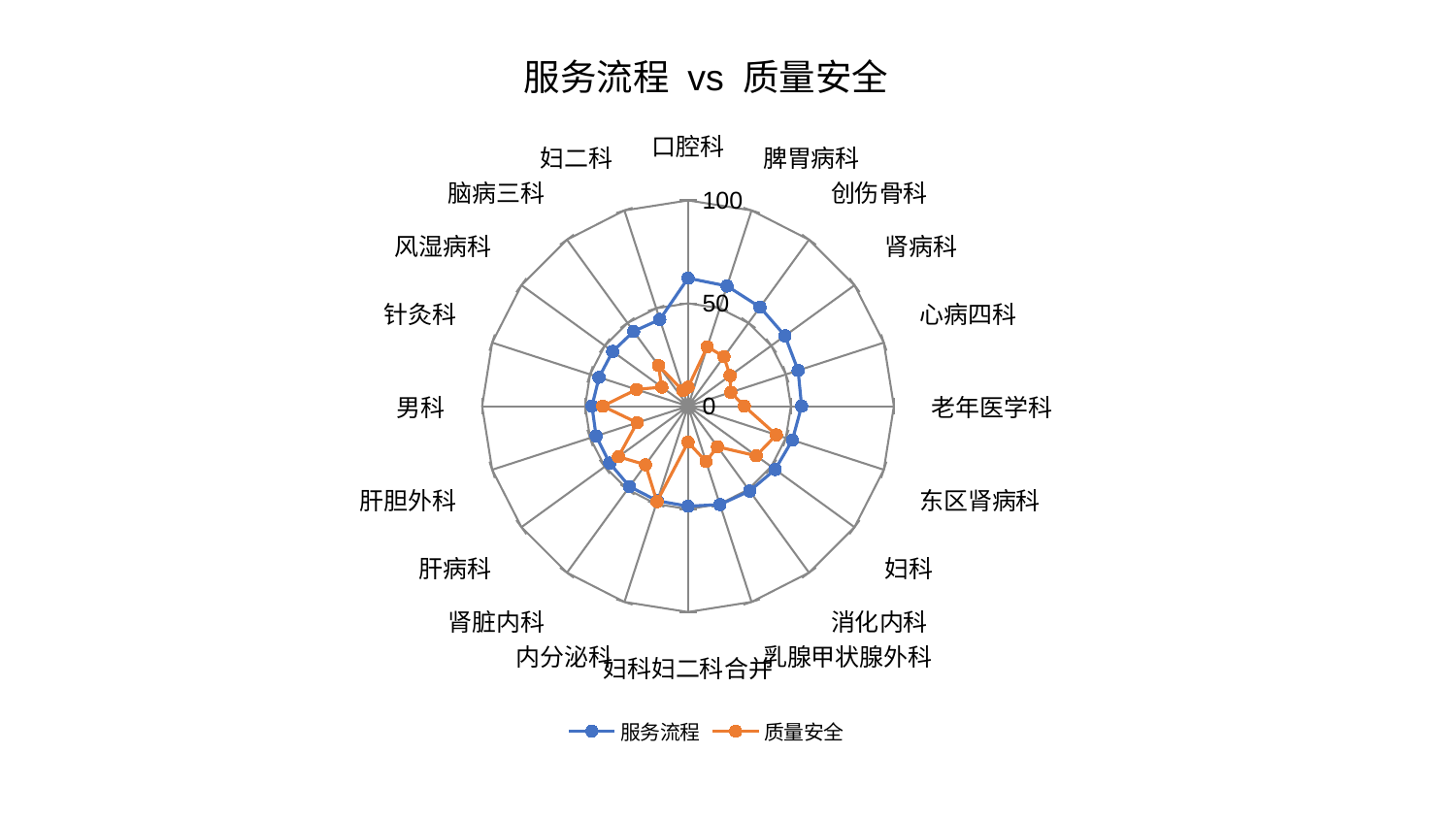

### Chart: 服务流程 vs 质量安全

| Category | 服务流程 | 质量安全 |
|---|---|---|
| 口腔科 | 62.20749552608783 | 9.20024576410687 |
| 脾胃病科 | 61.403068824954254 | 30.371393576466595 |
| 创伤骨科 | 59.50417901641095 | 29.738141333344316 |
| 肾病科 | 58.2153025753298 | 25.291361429931726 |
| 心病四科 | 56.235201302808605 | 21.877212970282454 |
| 老年医学科 | 55.192162178898 | 27.35352819221932 |
| 东区肾病科 | 53.31187827904482 | 45.140386438060304 |
| 妇科 | 52.33981838844412 | 40.9751018404622 |
| 消化内科 | 50.95444464860875 | 24.371889812578576 |
| 乳腺甲状腺外科 | 50.26954681056437 | 28.258935553608488 |
| 妇科妇二科合并 | 48.606148581203016 | 17.52311763695419 |
| 内分泌科 | 48.34090541149249 | 48.761950582508106 |
| 肾脏内科 | 48.29416877276853 | 35.15852303330725 |
| 肝病科 | 47.05854265190923 | 41.788952491124725 |
| 肝胆外科 | 46.94878086531904 | 26.006202924368257 |
| 男科 | 46.65091545541996 | 41.41038420541579 |
| 针灸科 | 45.420092658465066 | 26.30852844703669 |
| 风湿病科 | 45.268329412557854 | 15.715262289985821 |
| 脑病三科 | 44.94137757071963 | 24.44063784671669 |
| 妇二科 | 44.317081845543015 | 7.886515406833908 |
104